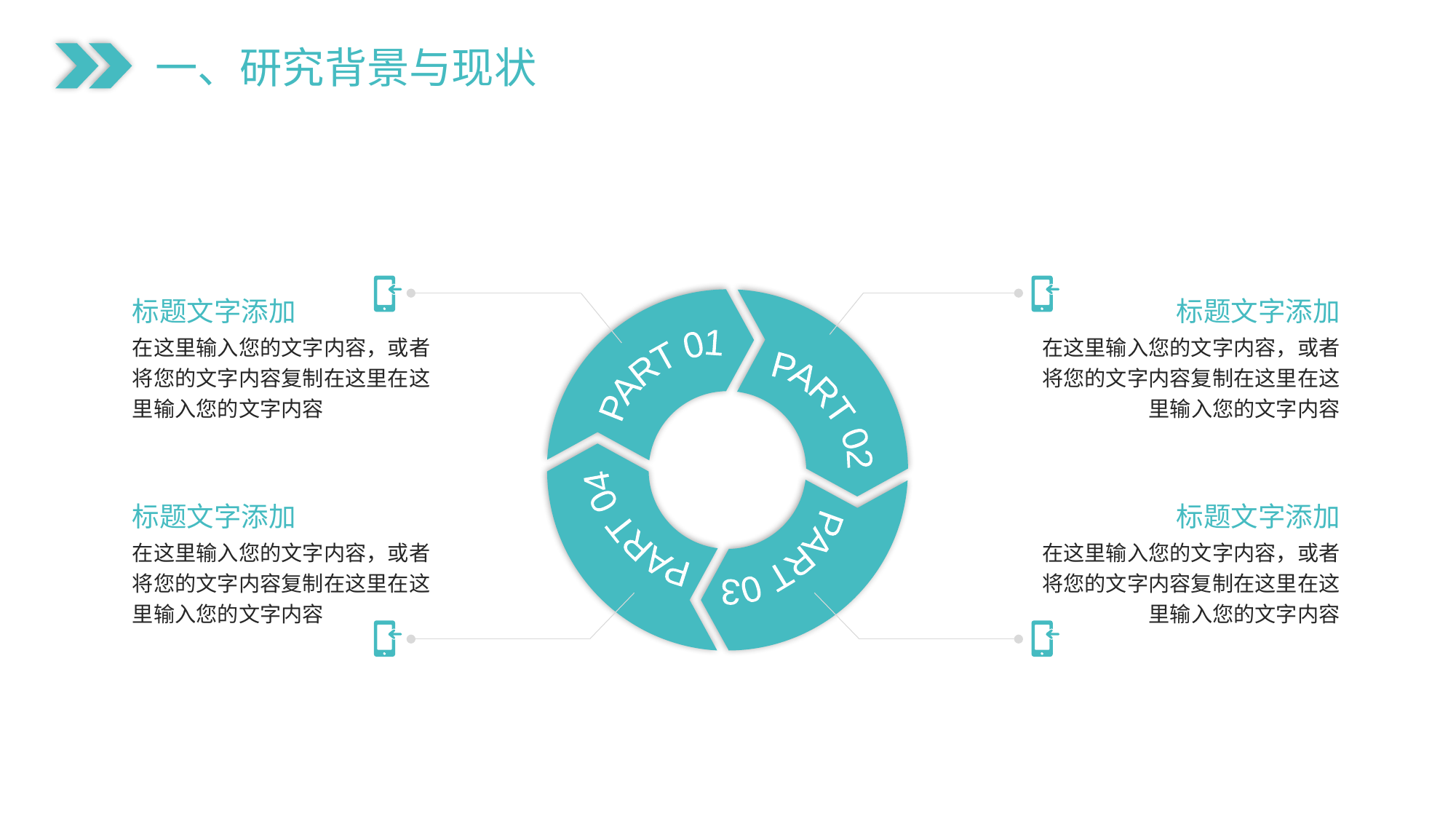

一、研究背景与现状

标题文字添加
在这里输入您的文字内容，或者将您的文字内容复制在这里在这里输入您的文字内容
标题文字添加
在这里输入您的文字内容，或者将您的文字内容复制在这里在这里输入您的文字内容

PART 01
PART 02
PART 04
PART 03
标题文字添加
在这里输入您的文字内容，或者将您的文字内容复制在这里在这里输入您的文字内容
标题文字添加
在这里输入您的文字内容，或者将您的文字内容复制在这里在这里输入您的文字内容